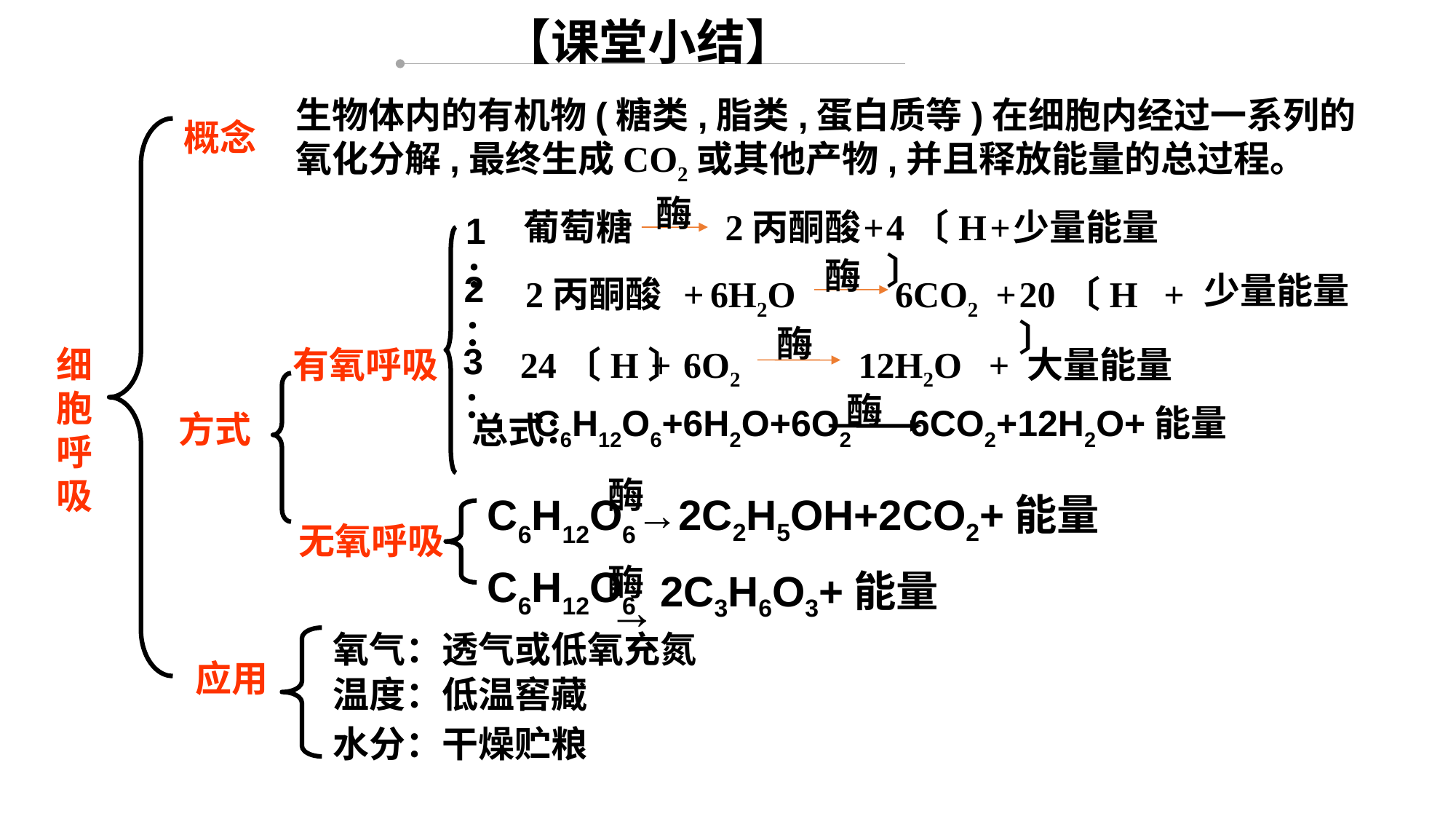

【课堂小结】
生物体内的有机物(糖类,脂类,蛋白质等)在细胞内经过一系列的氧化分解,最终生成CO2或其他产物,并且释放能量的总过程。
概念

酶
葡萄糖
2丙酮酸
+
4〔H〕
+
少量能量

1：

酶
少量能量
2丙酮酸
+
6H2O
+
20〔H〕

+
6CO2
2：
酶
3：
24〔H〕
+
12H2O
大量能量

+
6O2
细胞呼吸
有氧呼吸

酶
C6H12O6+6H2O+6O2          6CO2+12H2O+能量

总式：
方式
酶
C6H12O6→2C2H5OH+2CO2+能量

无氧呼吸
C6H12O6
酶
2C3H6O3+能量
→
氧气：透气或低氧充氮

应用
温度：低温窖藏
水分：干燥贮粮